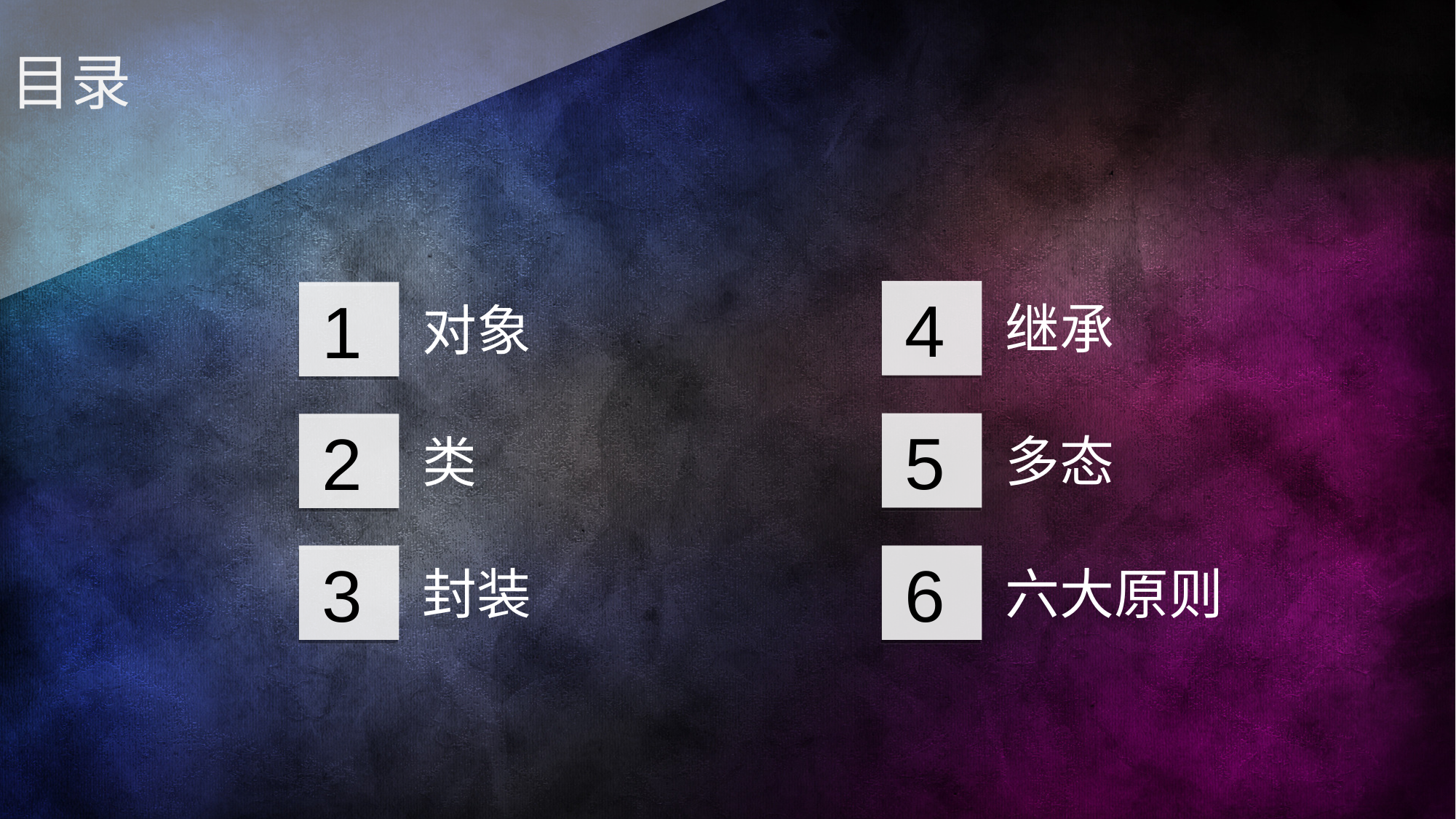

目录
4

继承
1

对象
5

多态
2

类
3

封装
6

六大原则